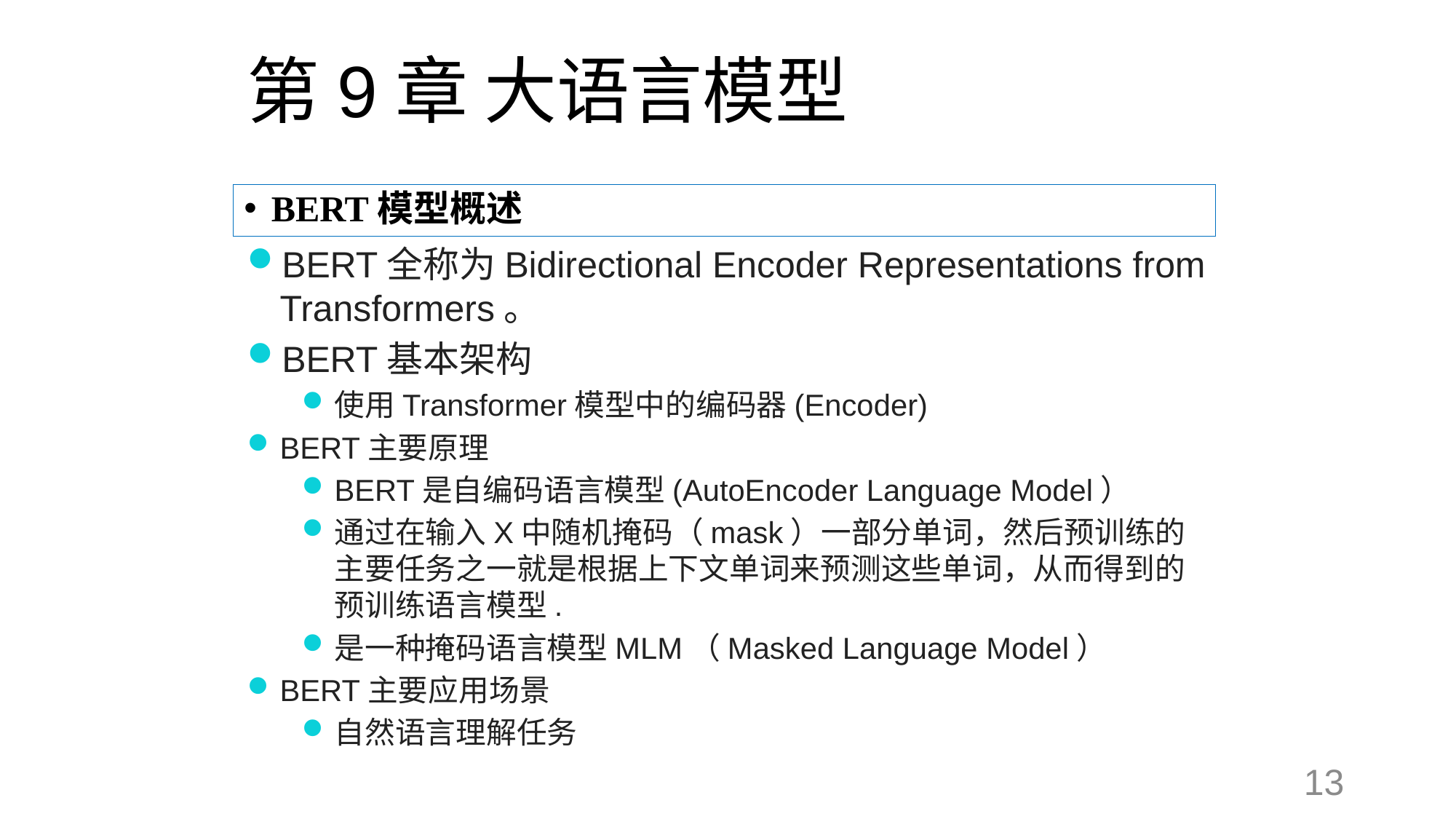

# 第9章 大语言模型
BERT模型概述

BERT全称为Bidirectional Encoder Representations from Transformers。
BERT基本架构
使用Transformer模型中的编码器(Encoder)
BERT主要原理
BERT是自编码语言模型(AutoEncoder Language Model）
通过在输入X中随机掩码（mask）一部分单词，然后预训练的主要任务之一就是根据上下文单词来预测这些单词，从而得到的预训练语言模型.
是一种掩码语言模型MLM（Masked Language Model）
BERT主要应用场景
自然语言理解任务

13